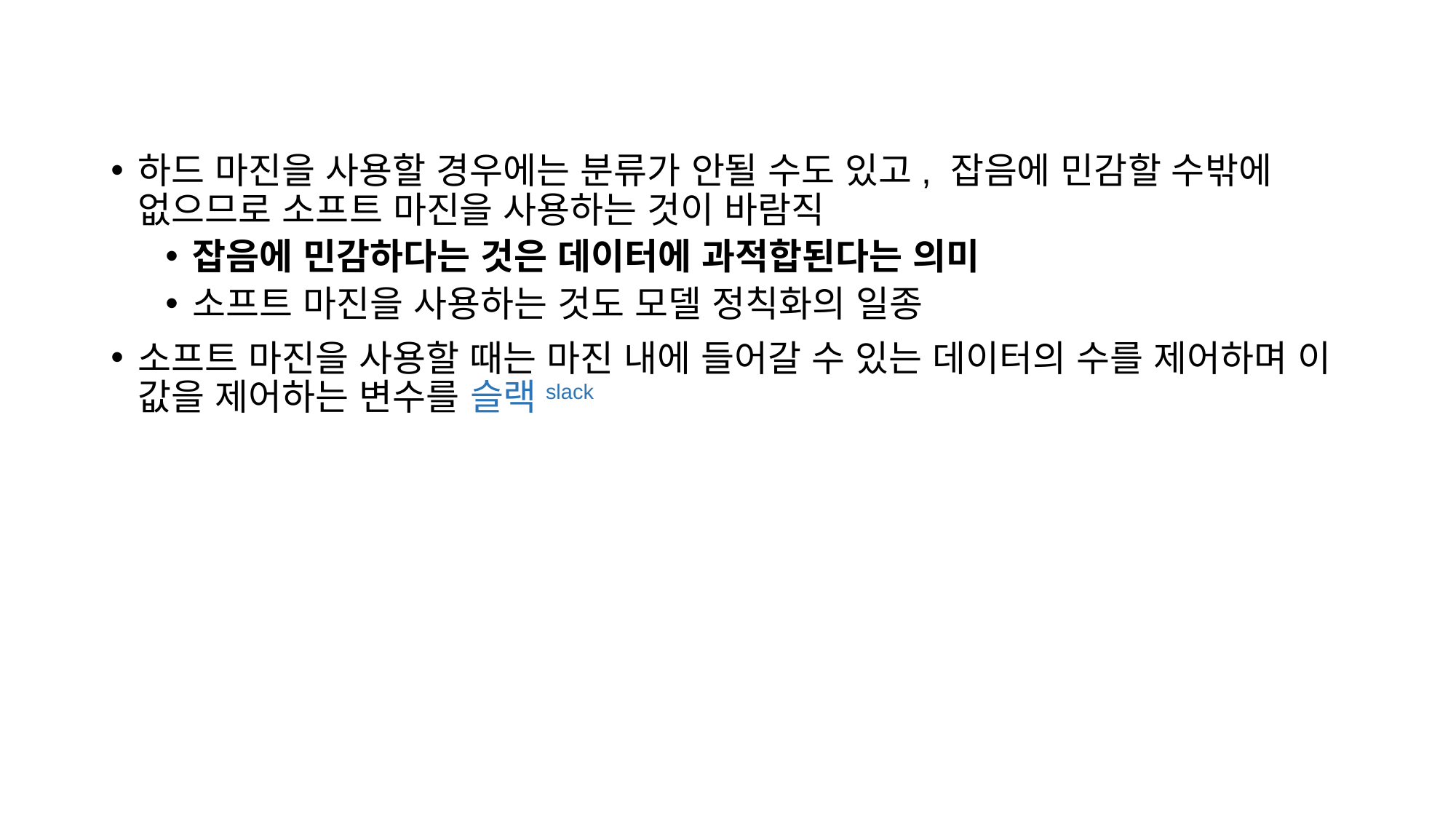

하드 마진을 사용할 경우에는 분류가 안될 수도 있고, 잡음에 민감할 수밖에 없으므로 소프트 마진을 사용하는 것이 바람직
잡음에 민감하다는 것은 데이터에 과적합된다는 의미
소프트 마진을 사용하는 것도 모델 정칙화의 일종
소프트 마진을 사용할 때는 마진 내에 들어갈 수 있는 데이터의 수를 제어하며 이 값을 제어하는 변수를 슬랙slack